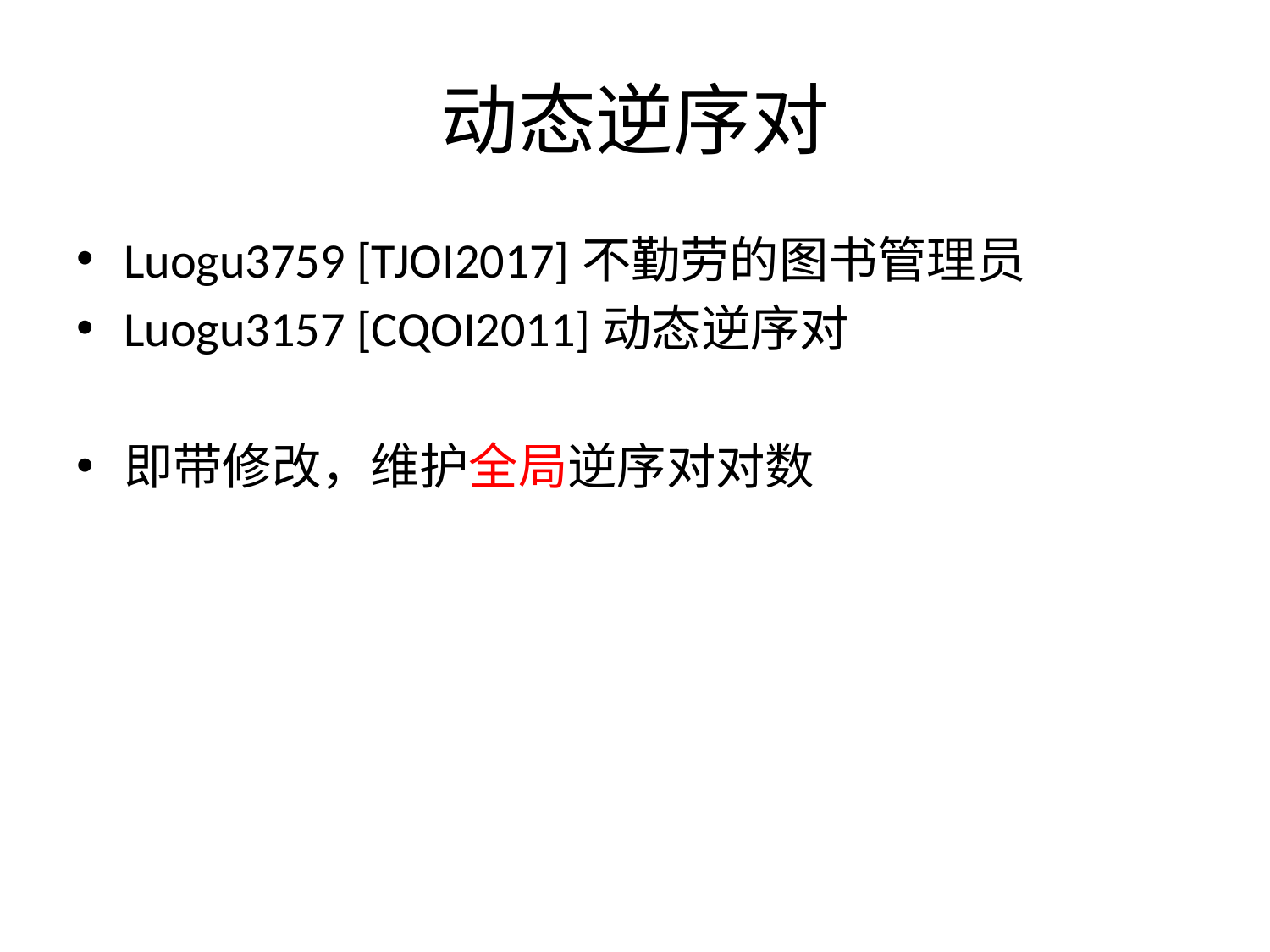

# 动态逆序对
Luogu3759 [TJOI2017]不勤劳的图书管理员
Luogu3157 [CQOI2011]动态逆序对

即带修改，维护全局逆序对对数